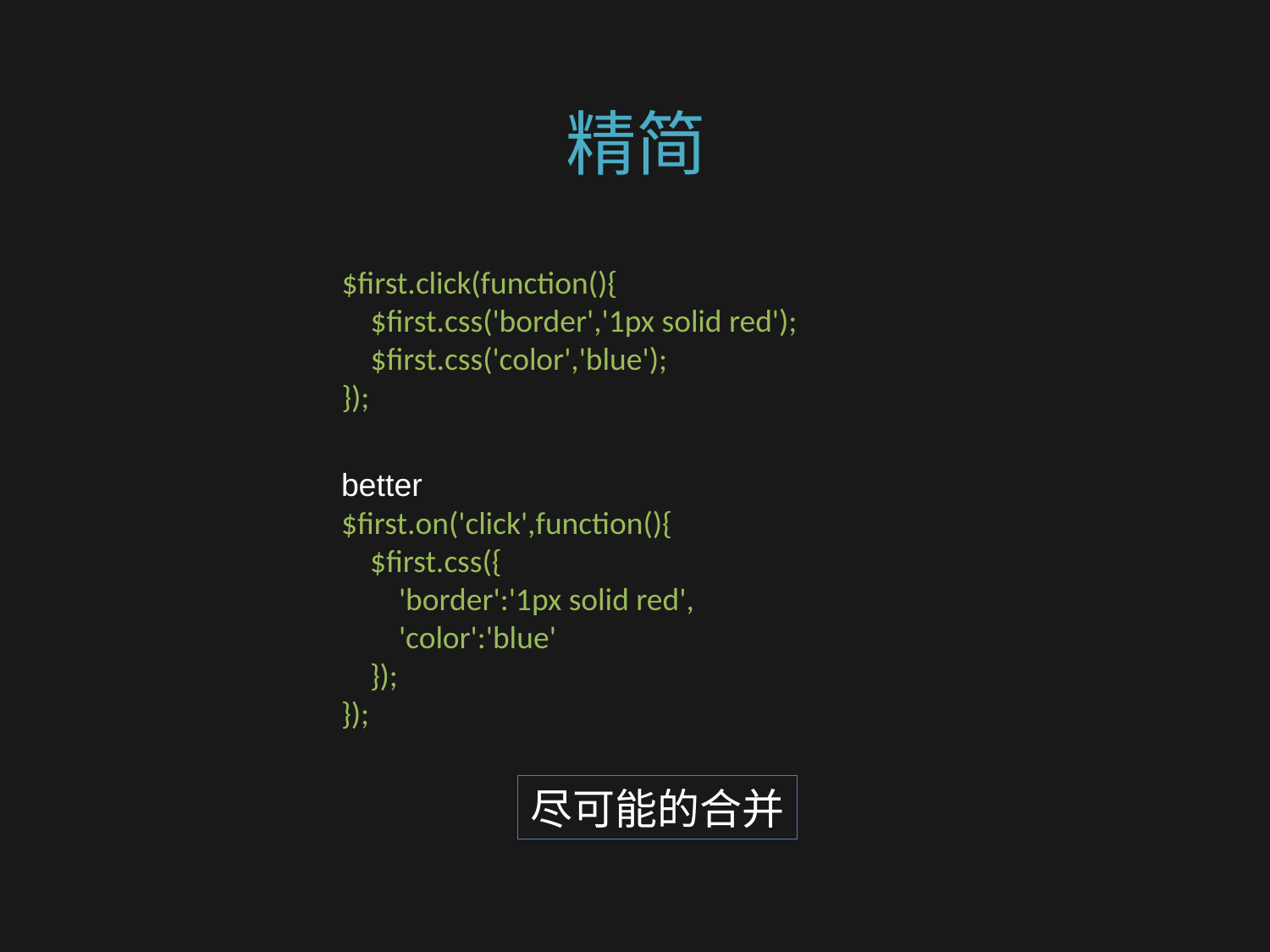

# 精简
$first.click(function(){
    $first.css('border','1px solid red');
    $first.css('color','blue');
});
better
$first.on('click',function(){
    $first.css({
        'border':'1px solid red',
        'color':'blue'
    });
});
尽可能的合并